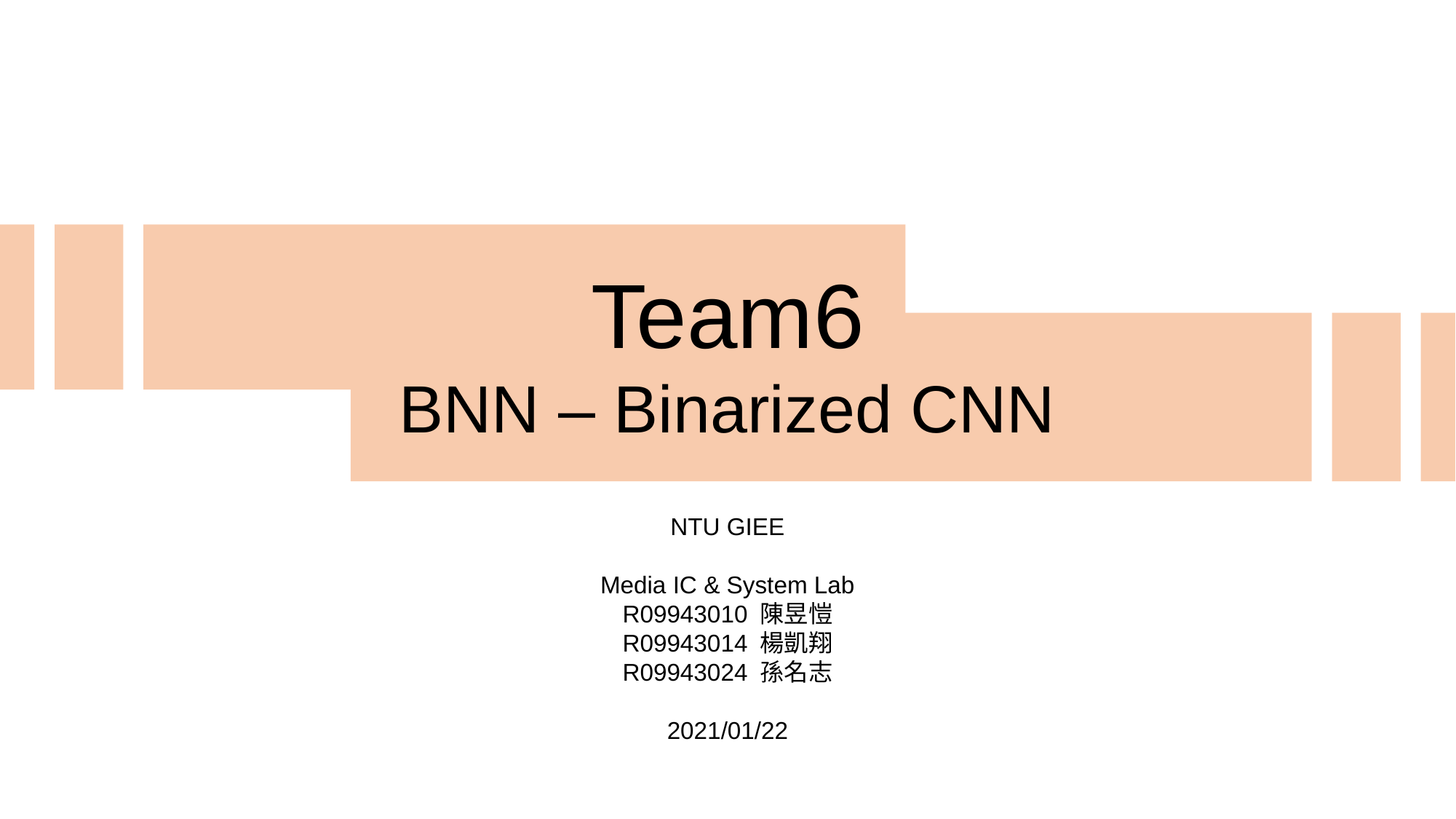

Team6
BNN – Binarized CNN

NTU GIEE

Media IC & System Lab
R09943010 陳昱愷
R09943014 楊凱翔
R09943024 孫名志

2021/01/22